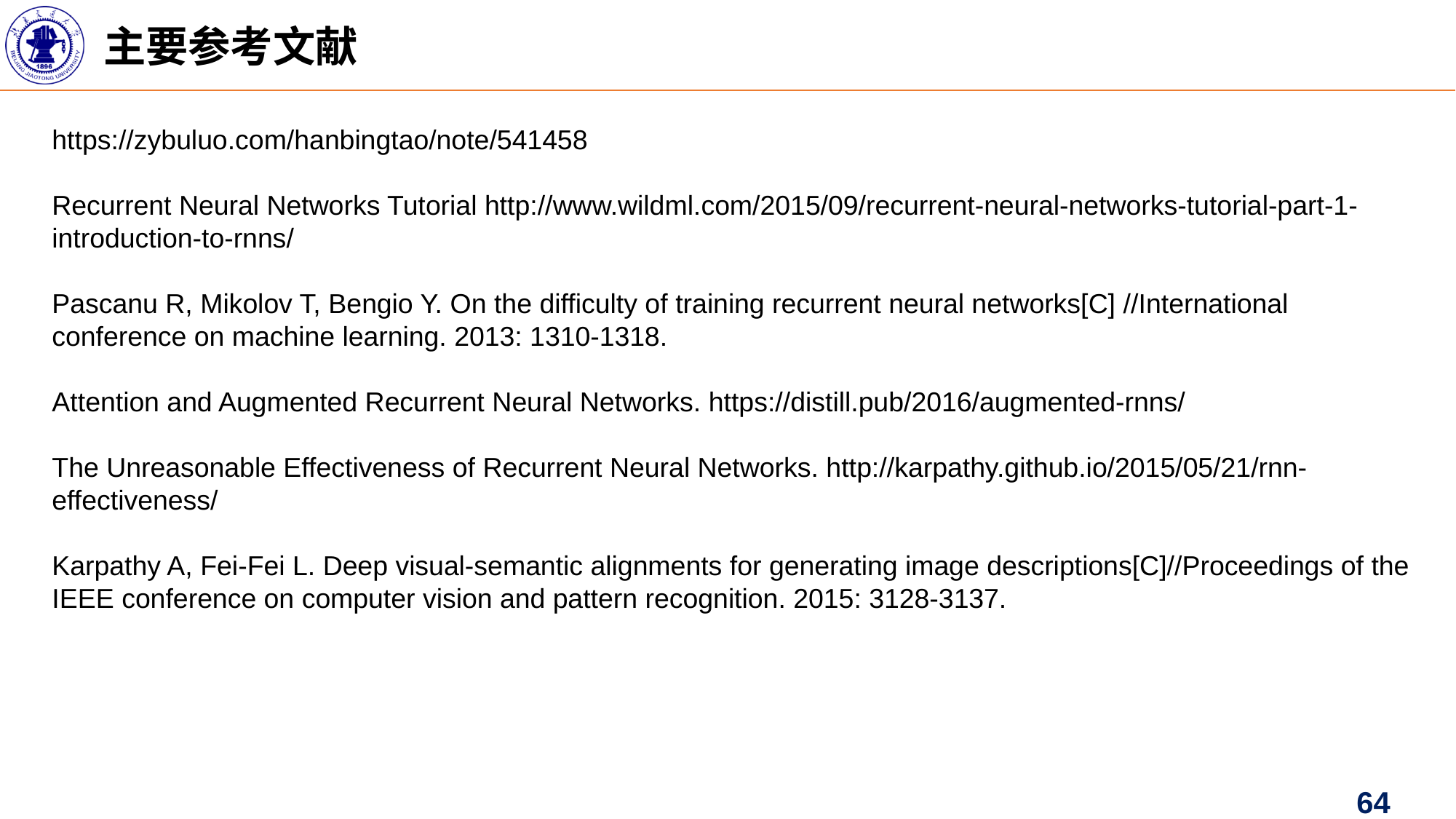

主要参考文献
https://zybuluo.com/hanbingtao/note/541458

Recurrent Neural Networks Tutorial http://www.wildml.com/2015/09/recurrent-neural-networks-tutorial-part-1-introduction-to-rnns/

Pascanu R, Mikolov T, Bengio Y. On the difficulty of training recurrent neural networks[C] //International conference on machine learning. 2013: 1310-1318.

Attention and Augmented Recurrent Neural Networks. https://distill.pub/2016/augmented-rnns/

The Unreasonable Effectiveness of Recurrent Neural Networks. http://karpathy.github.io/2015/05/21/rnn-effectiveness/

Karpathy A, Fei-Fei L. Deep visual-semantic alignments for generating image descriptions[C]//Proceedings of the IEEE conference on computer vision and pattern recognition. 2015: 3128-3137.